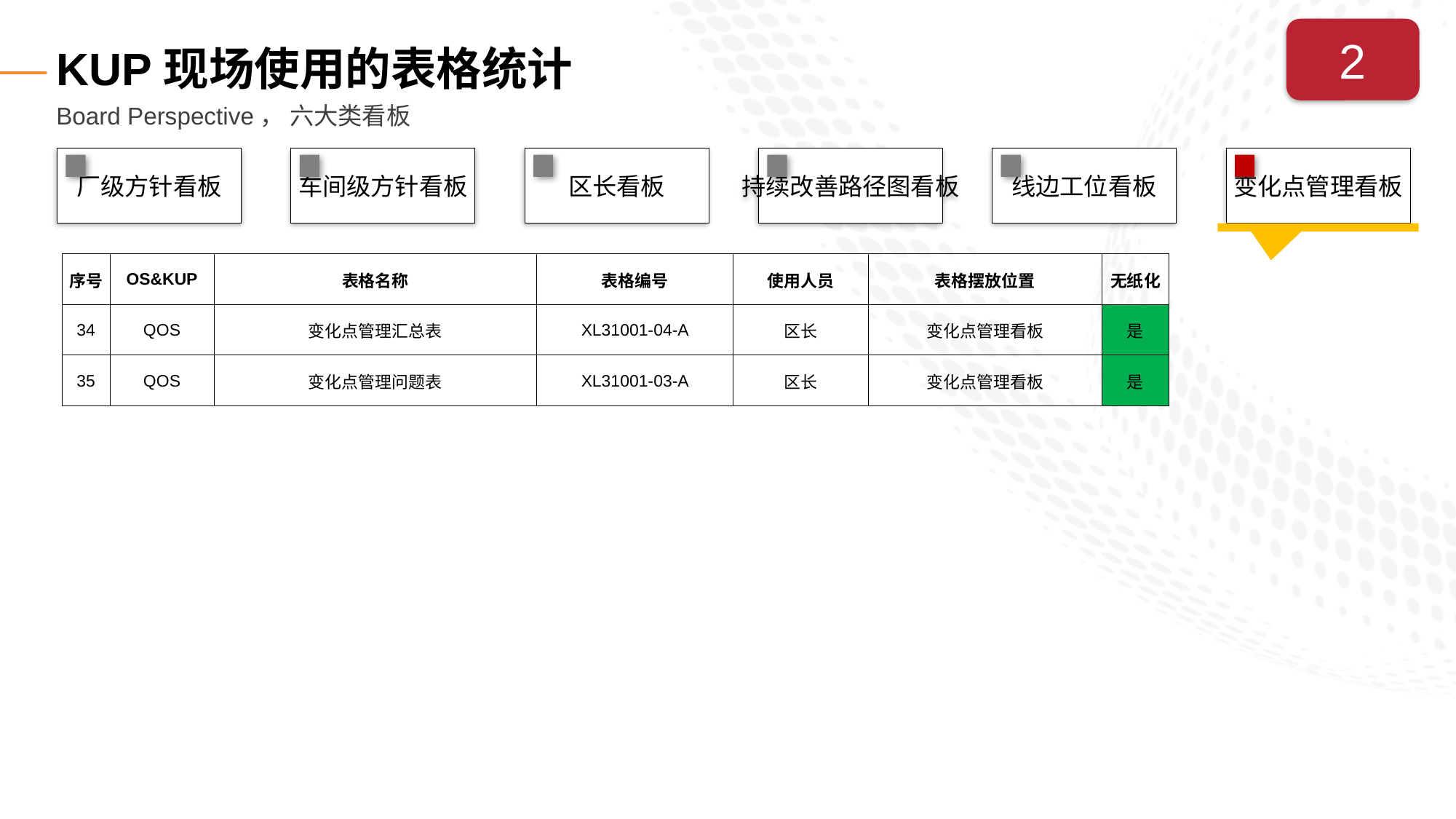

# KUP现场使用的表格统计
2
Board Perspective， 六大类看板
厂级方针看板

车间级方针看板

区长看板

持续改善路径图看板

线边工位看板

变化点管理看板

| 序号 | OS&KUP | 表格名称 | 表格编号 | 使用人员 | 表格摆放位置 | 无纸化 |
| --- | --- | --- | --- | --- | --- | --- |
| 34 | QOS | 变化点管理汇总表 | XL31001-04-A | 区长 | 变化点管理看板 | 是 |
| 35 | QOS | 变化点管理问题表 | XL31001-03-A | 区长 | 变化点管理看板 | 是 |